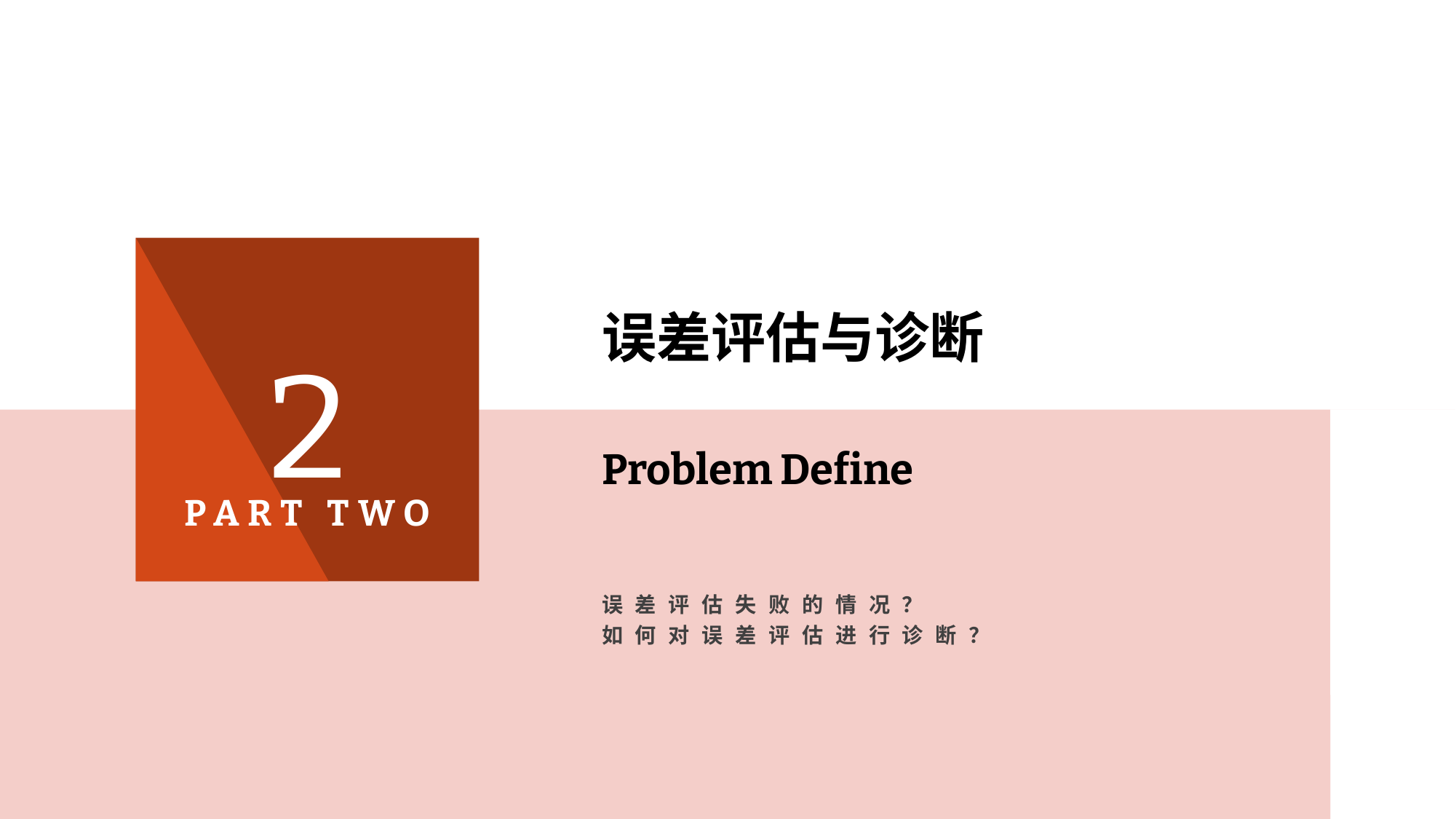

2
PART TWO
误差评估与诊断

Problem Define
误差评估失败的情况？
如何对误差评估进行诊断？